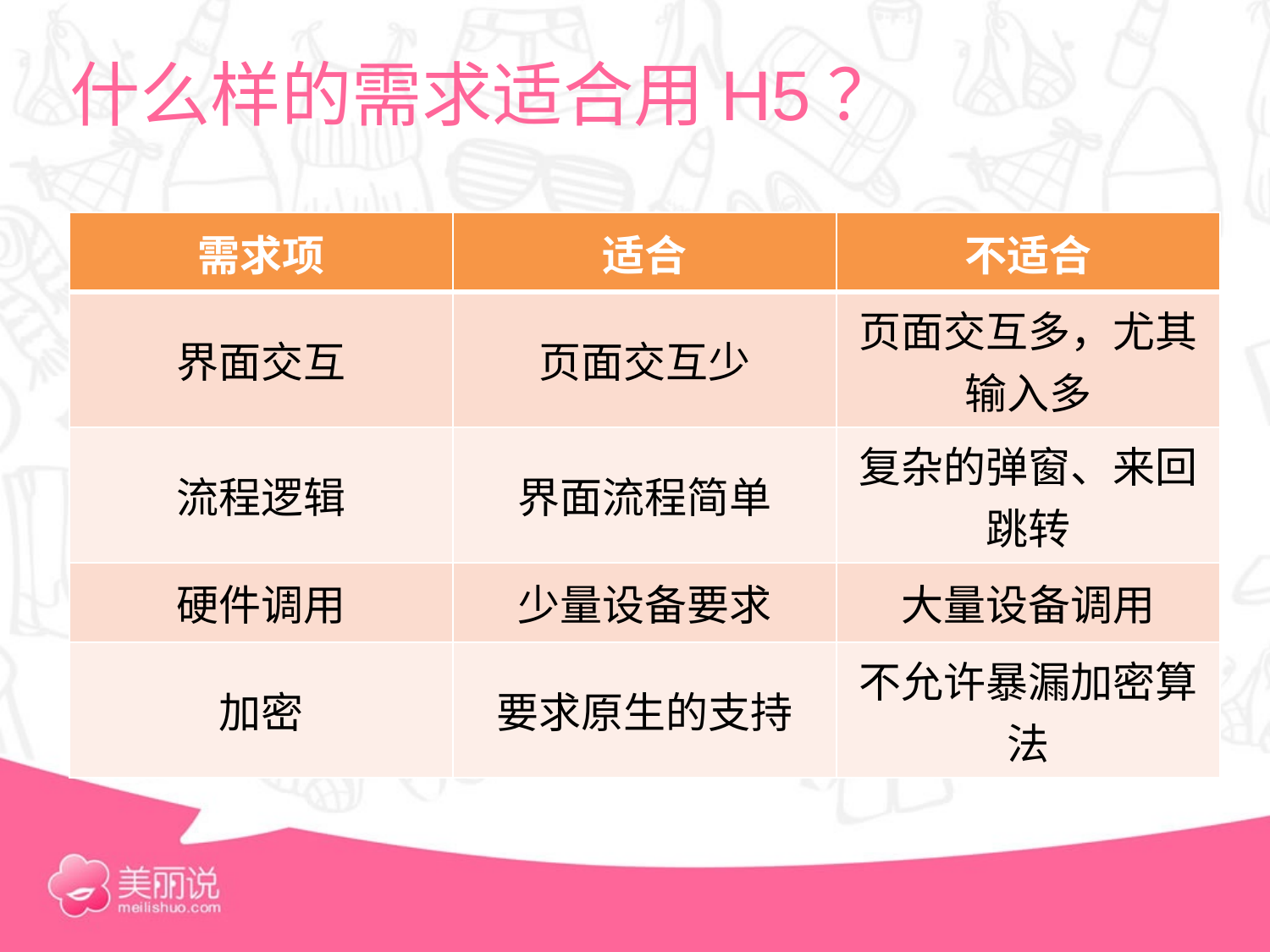

# 什么样的需求适合用H5？
| 需求项 | 适合 | 不适合 |
| --- | --- | --- |
| 界面交互 | 页面交互少 | 页面交互多，尤其输入多 |
| 流程逻辑 | 界面流程简单 | 复杂的弹窗、来回跳转 |
| 硬件调用 | 少量设备要求 | 大量设备调用 |
| 加密 | 要求原生的支持 | 不允许暴漏加密算法 |